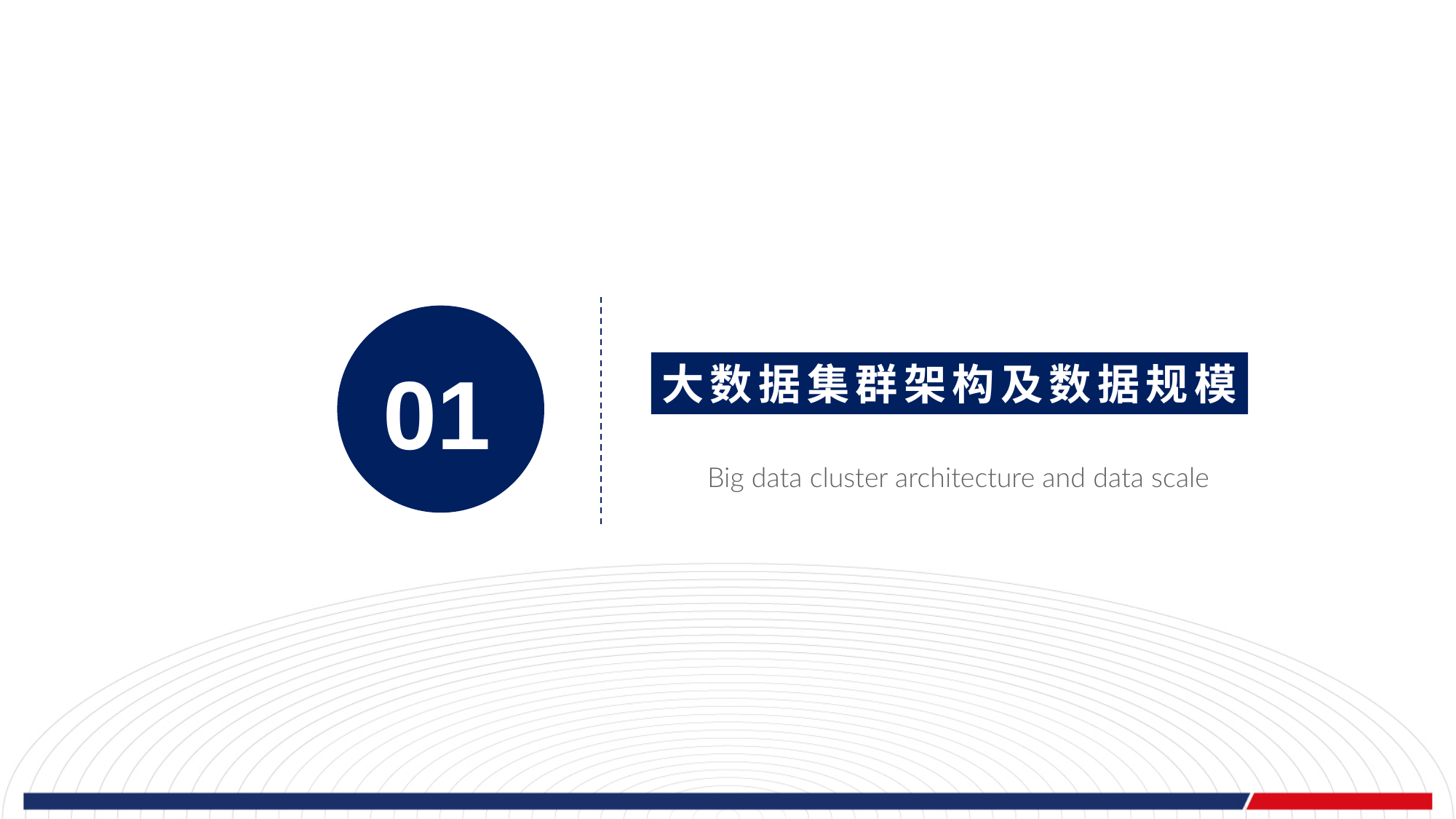

01
大数据集群架构及数据规模
Big data cluster architecture and data scale